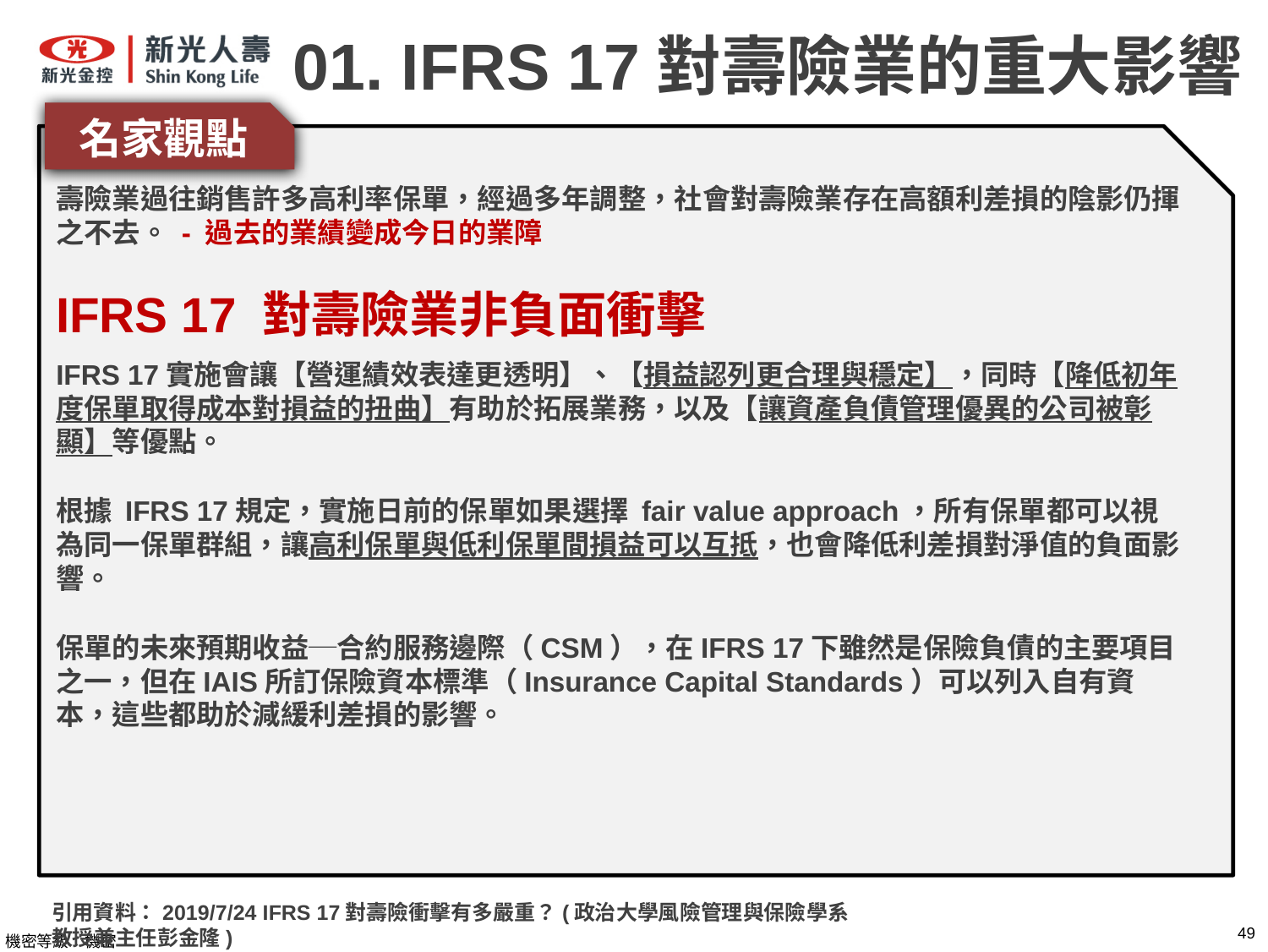

01. IFRS 17對壽險業的重大影響
名家觀點
壽險業過往銷售許多高利率保單，經過多年調整，社會對壽險業存在高額利差損的陰影仍揮之不去。 - 過去的業績變成今日的業障
IFRS 17 對壽險業非負面衝擊
IFRS 17實施會讓【營運績效表達更透明】、【損益認列更合理與穩定】，同時【降低初年度保單取得成本對損益的扭曲】有助於拓展業務，以及【讓資產負債管理優異的公司被彰顯】等優點。
根據 IFRS 17規定，實施日前的保單如果選擇 fair value approach，所有保單都可以視為同一保單群組，讓高利保單與低利保單間損益可以互抵，也會降低利差損對淨值的負面影響。
保單的未來預期收益─合約服務邊際（CSM），在IFRS 17下雖然是保險負債的主要項目之一，但在IAIS所訂保險資本標準（Insurance Capital Standards）可以列入自有資本，這些都助於減緩利差損的影響。
引用資料：2019/7/24 IFRS 17對壽險衝擊有多嚴重？(政治大學風險管理與保險學系教授兼主任彭金隆)